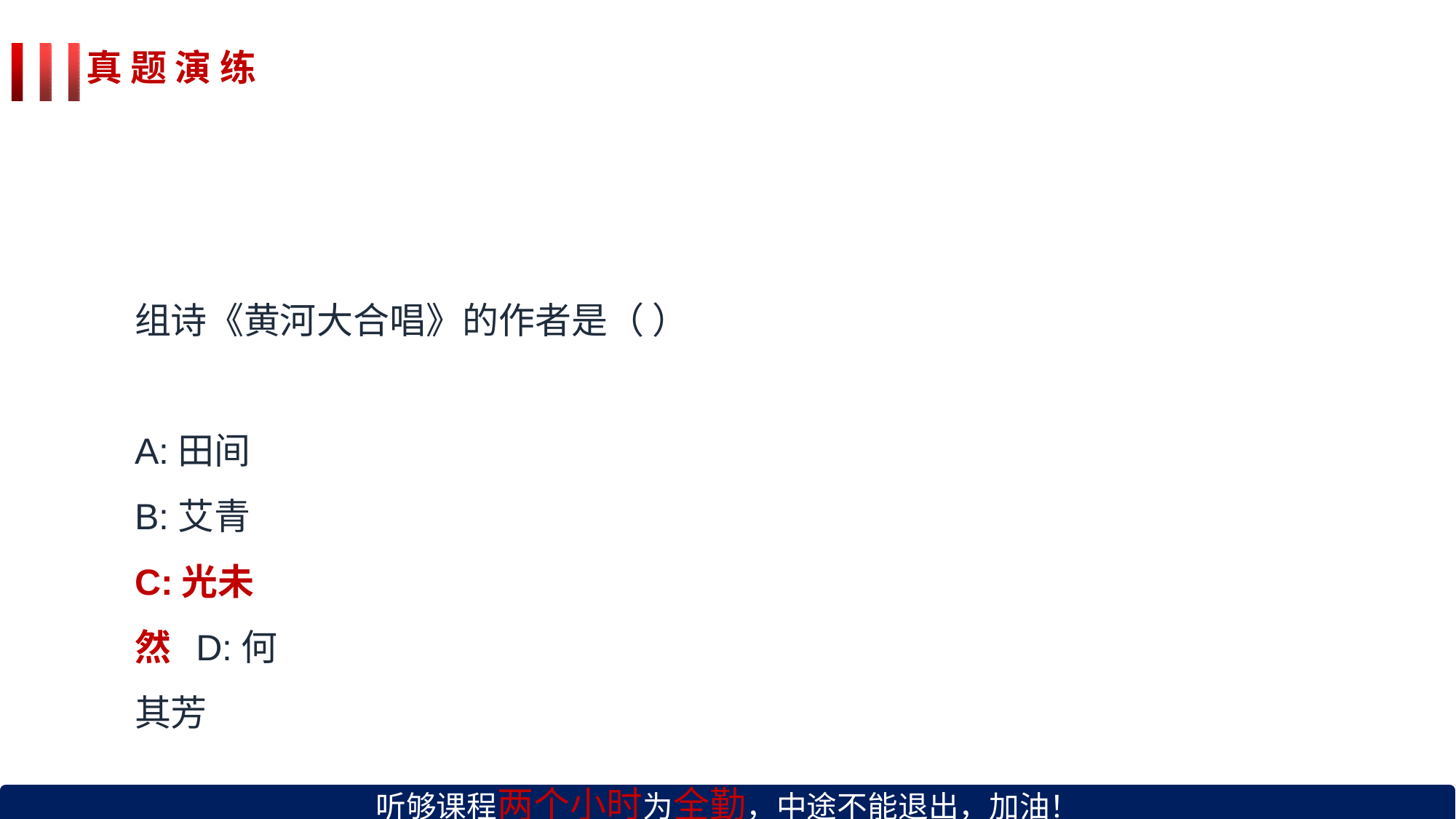

# 真 题 演 练

组诗《黄河大合唱》的作者是（ ）

A:田间 B:艾青 C:光未然  D:何其芳
87

听够课程两个小时为全勤，中途不能退出，加油！